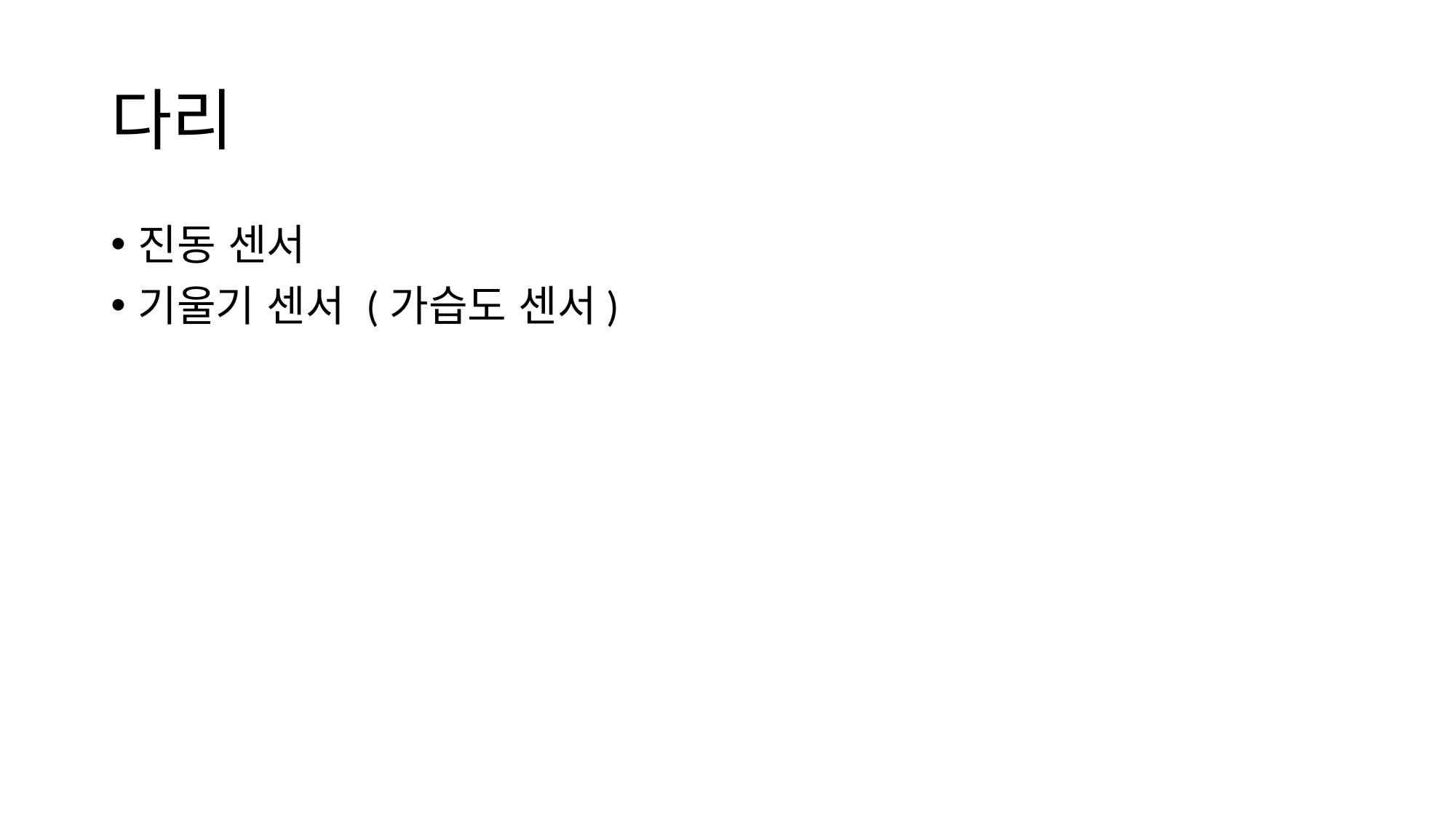

# 다리
진동 센서
기울기 센서 (가습도 센서)